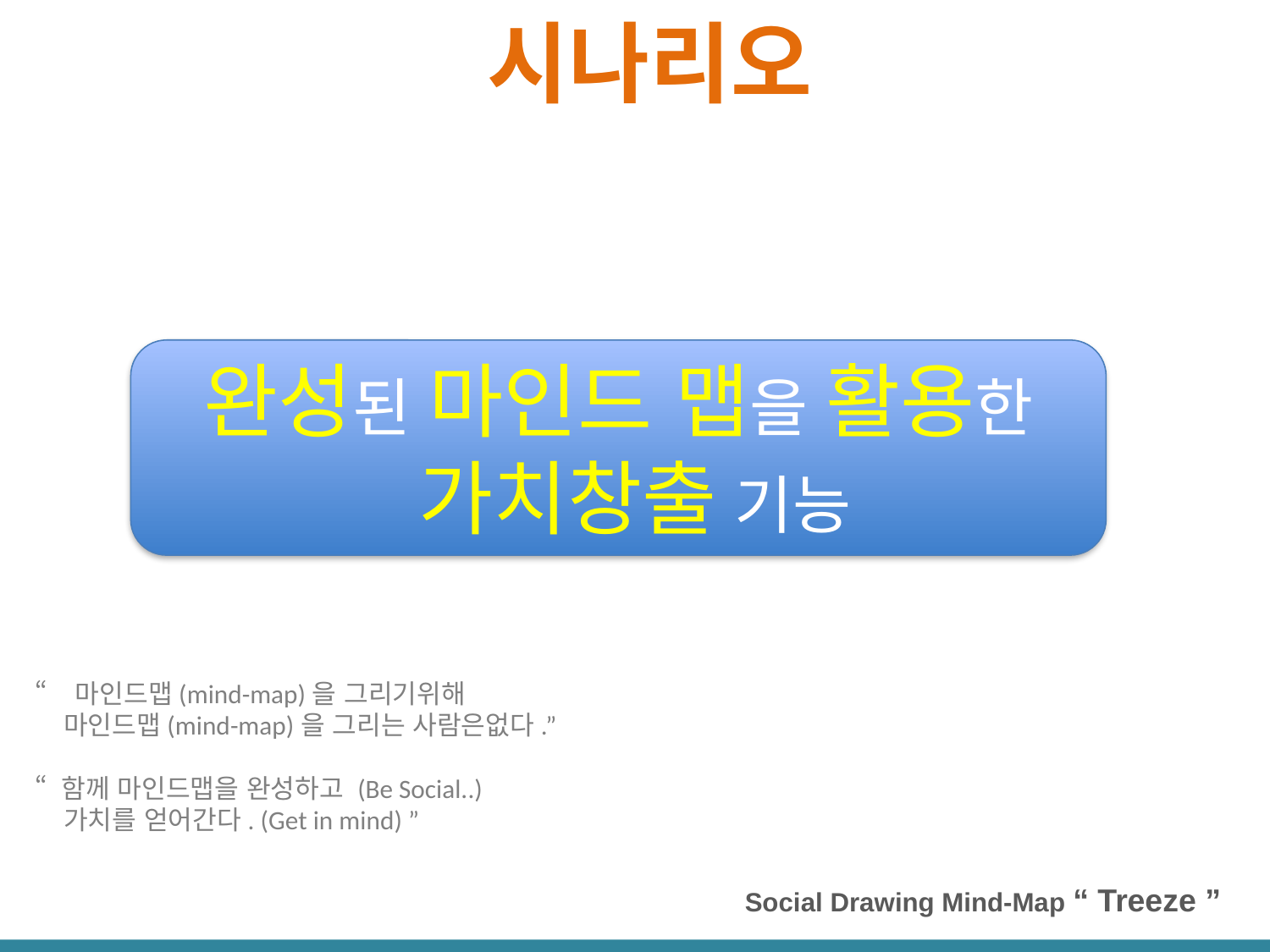

시나리오
완성된 마인드 맵을 활용한
 가치창출 기능
“ 마인드맵(mind-map)을 그리기위해
   마인드맵(mind-map)을 그리는 사람은없다.”

“ 함께 마인드맵을 완성하고 (Be Social..)
   가치를 얻어간다. (Get in mind) ”
Social Drawing Mind-Map “ Treeze ”